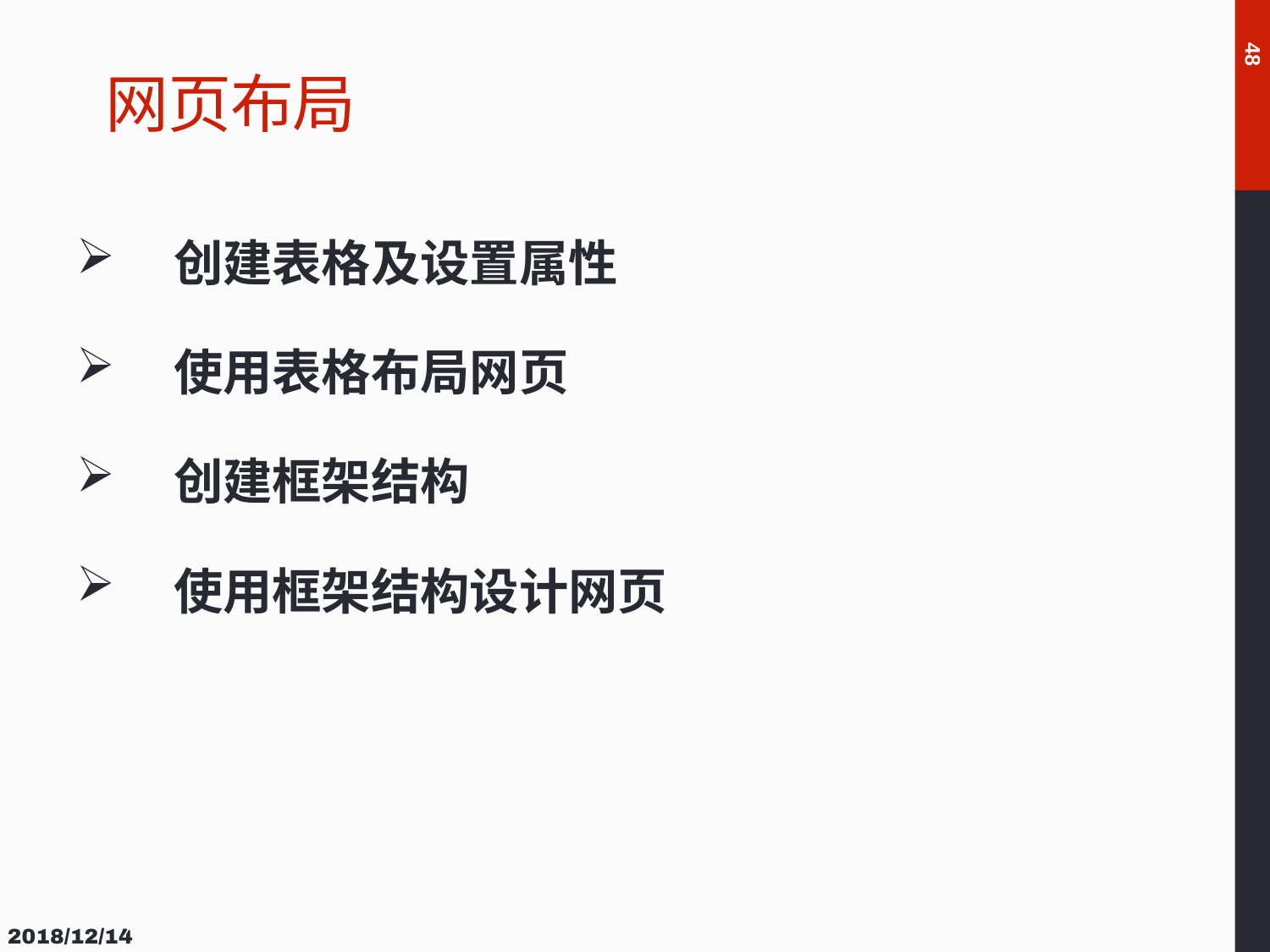

# 网页布局
48
  创建表格及设置属性
  使用表格布局网页
  创建框架结构
  使用框架结构设计网页
2018/12/14